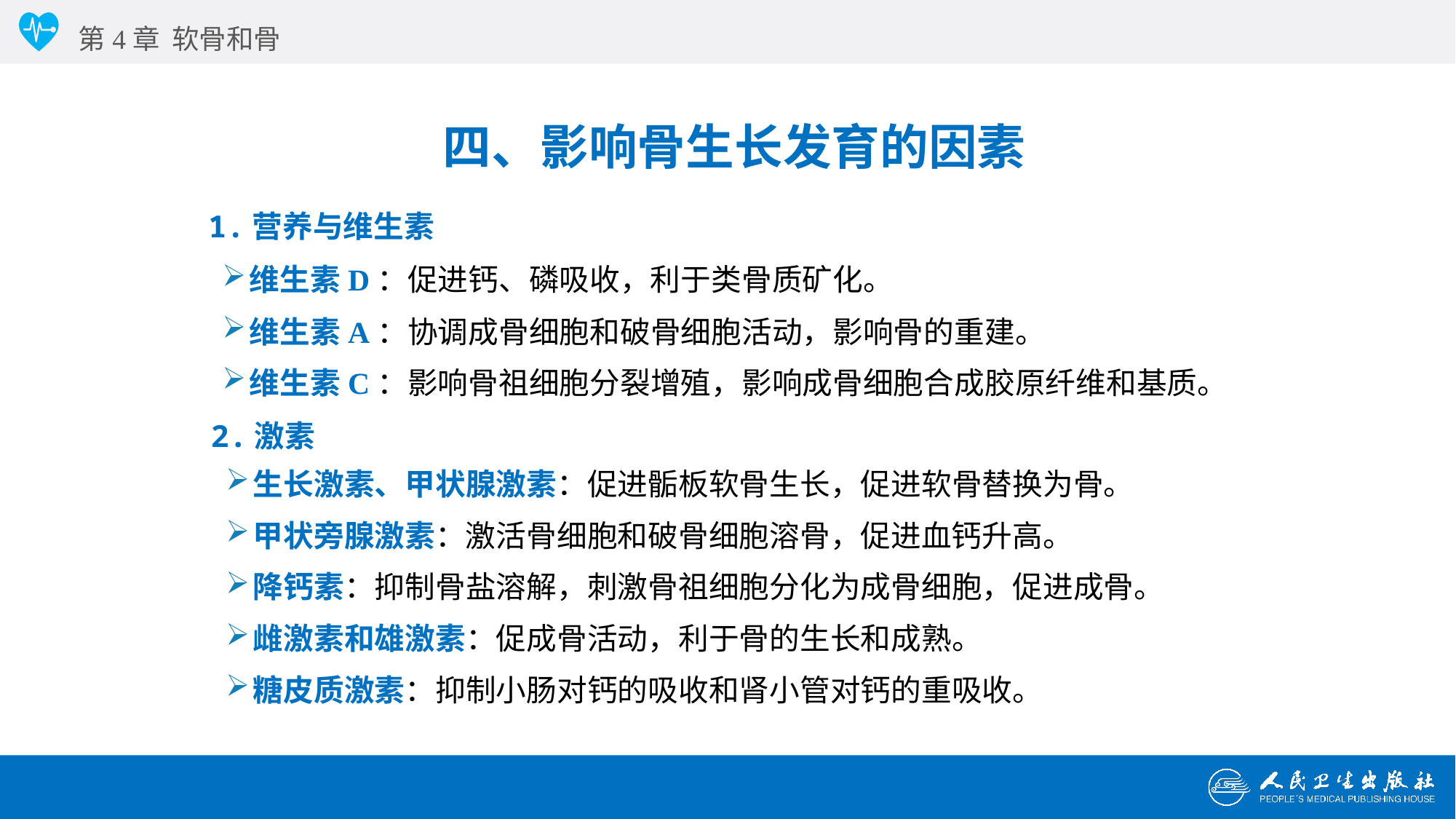

第4章  软骨和骨
四、影响骨生长发育的因素
1.营养与维生素
维生素D：促进钙、磷吸收，利于类骨质矿化。
维生素A：协调成骨细胞和破骨细胞活动，影响骨的重建。
维生素C：影响骨祖细胞分裂增殖，影响成骨细胞合成胶原纤维和基质。

2.激素
生长激素、甲状腺激素：促进骺板软骨生长，促进软骨替换为骨。
甲状旁腺激素：激活骨细胞和破骨细胞溶骨，促进血钙升高。
降钙素：抑制骨盐溶解，刺激骨祖细胞分化为成骨细胞，促进成骨。
雌激素和雄激素：促成骨活动，利于骨的生长和成熟。
糖皮质激素：抑制小肠对钙的吸收和肾小管对钙的重吸收。